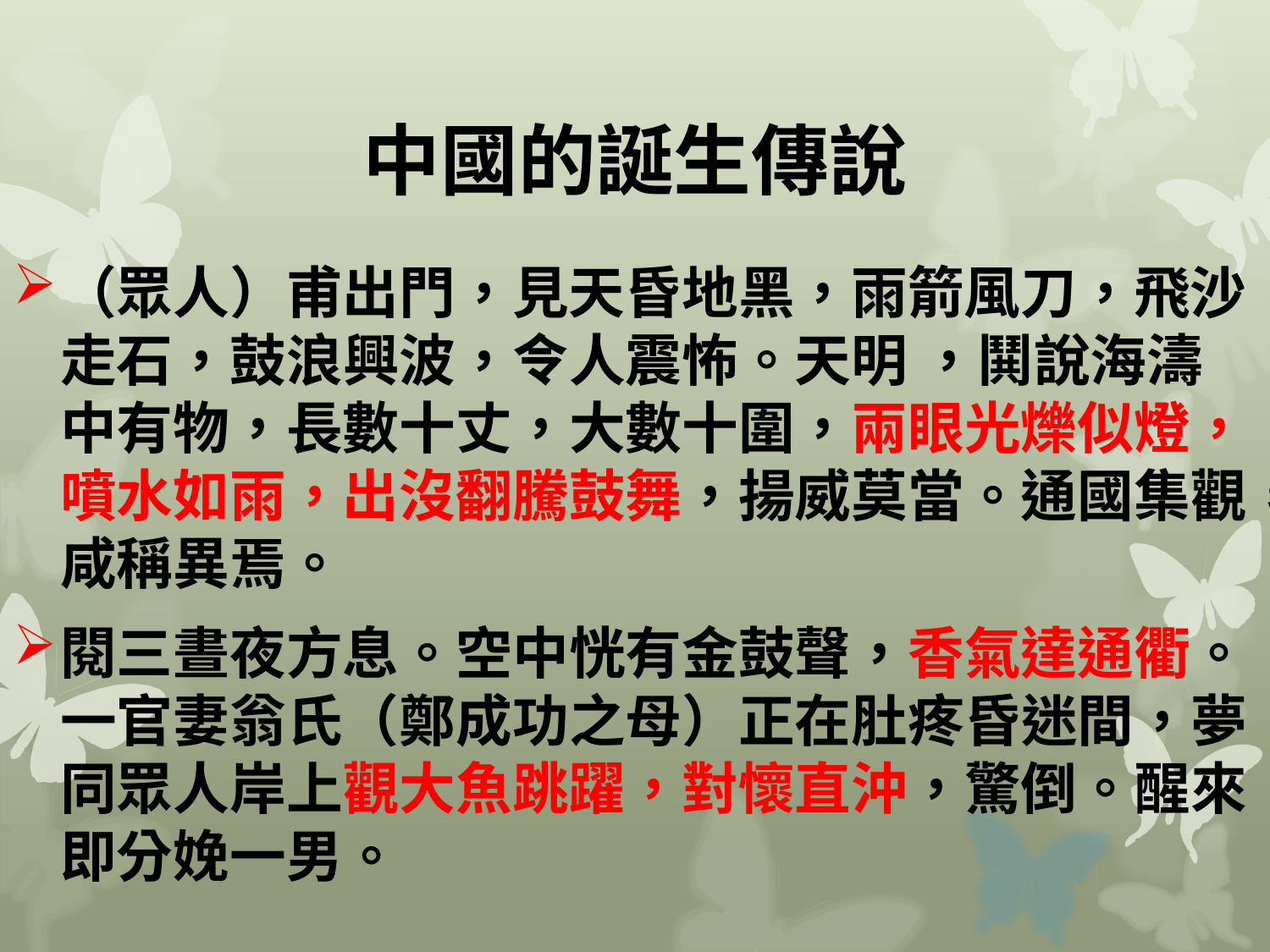

# 中國的誕生傳說
（眾人）甫出門，見天昏地黑，雨箭風刀，飛沙走石，鼓浪興波，令人震怖。天明 ，鬨說海濤中有物，長數十丈，大數十圍，兩眼光爍似燈，噴水如雨，出沒翻騰鼓舞，揚威莫當。通國集觀，咸稱異焉。
閱三晝夜方息。空中恍有金鼓聲，香氣達通衢。一官妻翁氏（鄭成功之母）正在肚疼昏迷間，夢同眾人岸上觀大魚跳躍，對懷直沖，驚倒。醒來即分娩一男。